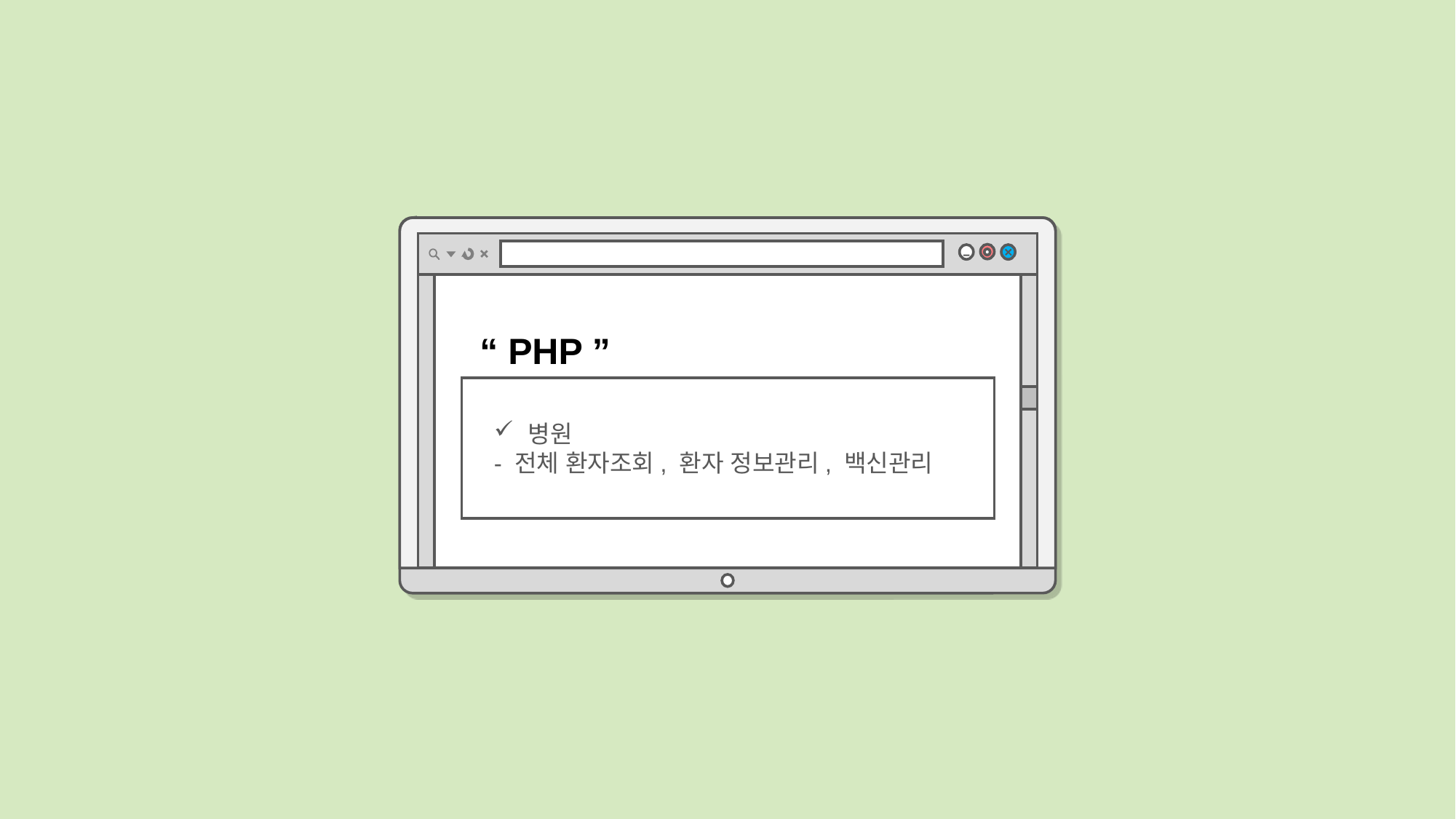

“ PHP ”
병원
- 전체 환자조회, 환자 정보관리, 백신관리